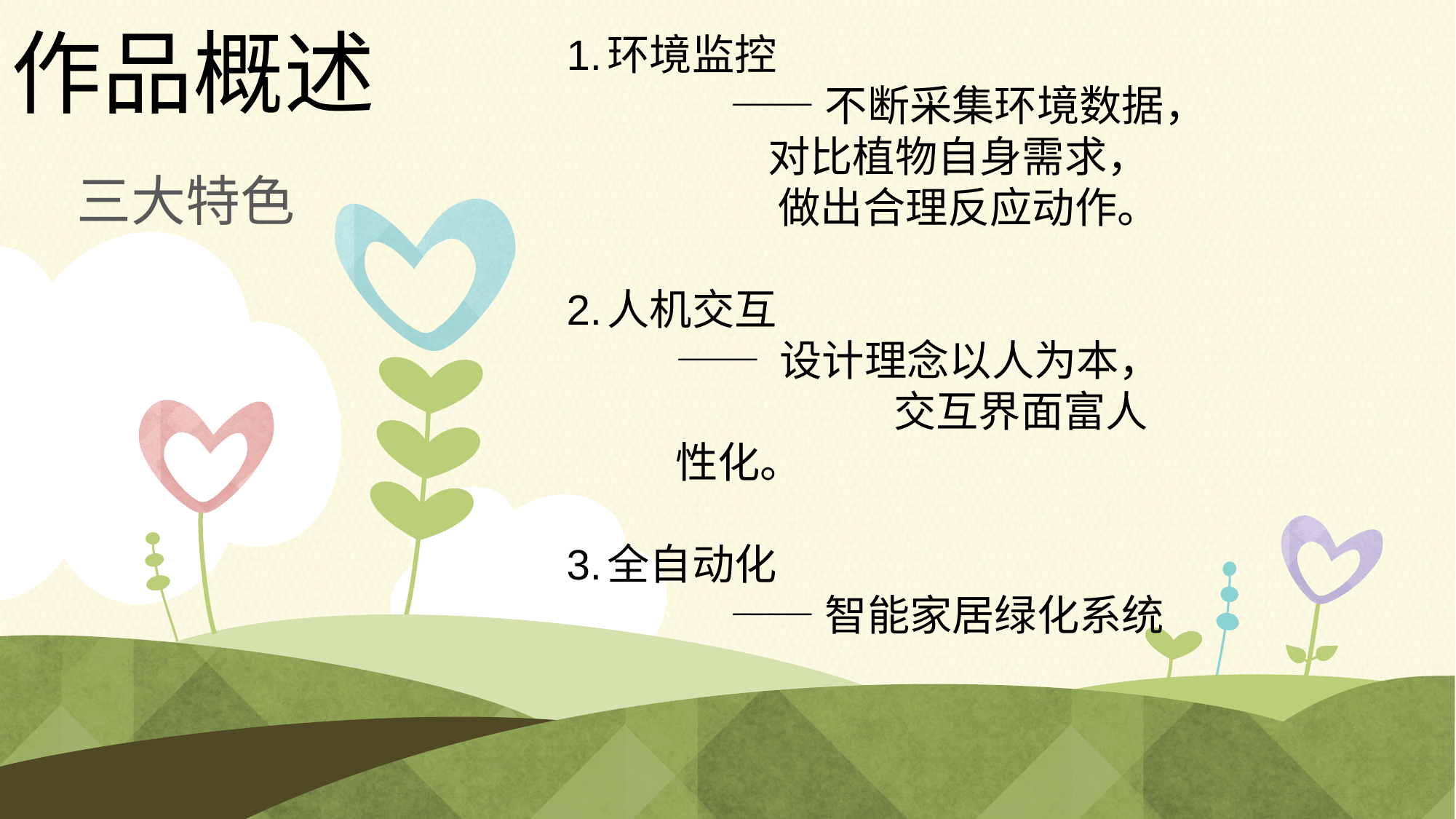

# 作品概述
环境监控
	——不断采集环境数据，	    对比植物自身需求，
	    做出合理反应动作。

人机交互
—— 设计理念以人为本，                  	交互界面富人性化。

全自动化
	——智能家居绿化系统
三大特色